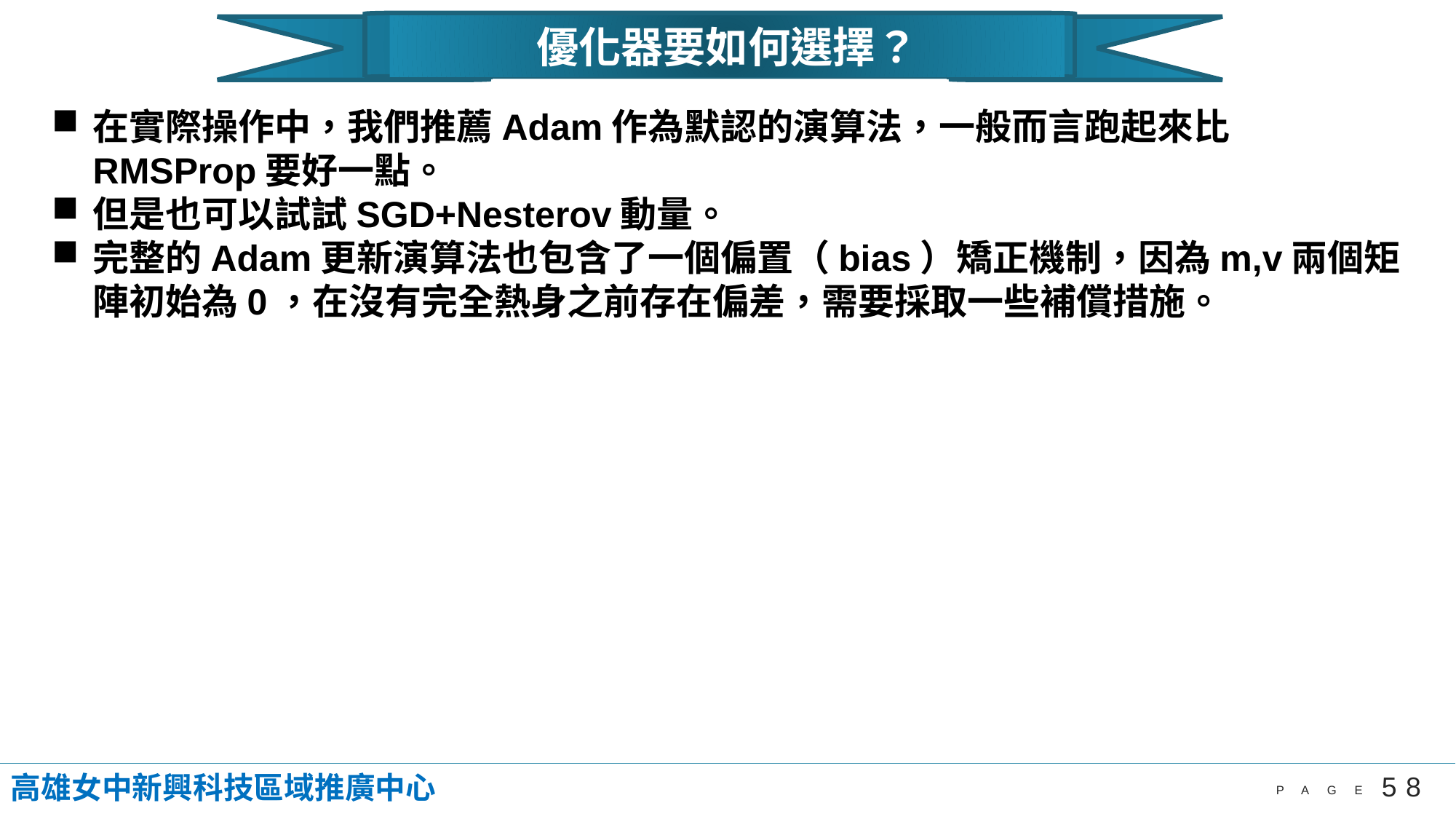

優化器要如何選擇？
在實際操作中，我們推薦Adam作為默認的演算法，一般而言跑起來比RMSProp要好一點。
但是也可以試試SGD+Nesterov動量。
完整的Adam更新演算法也包含了一個偏置（bias）矯正機制，因為m,v兩個矩陣初始為0，在沒有完全熱身之前存在偏差，需要採取一些補償措施。
高雄女中新興科技區域推廣中心